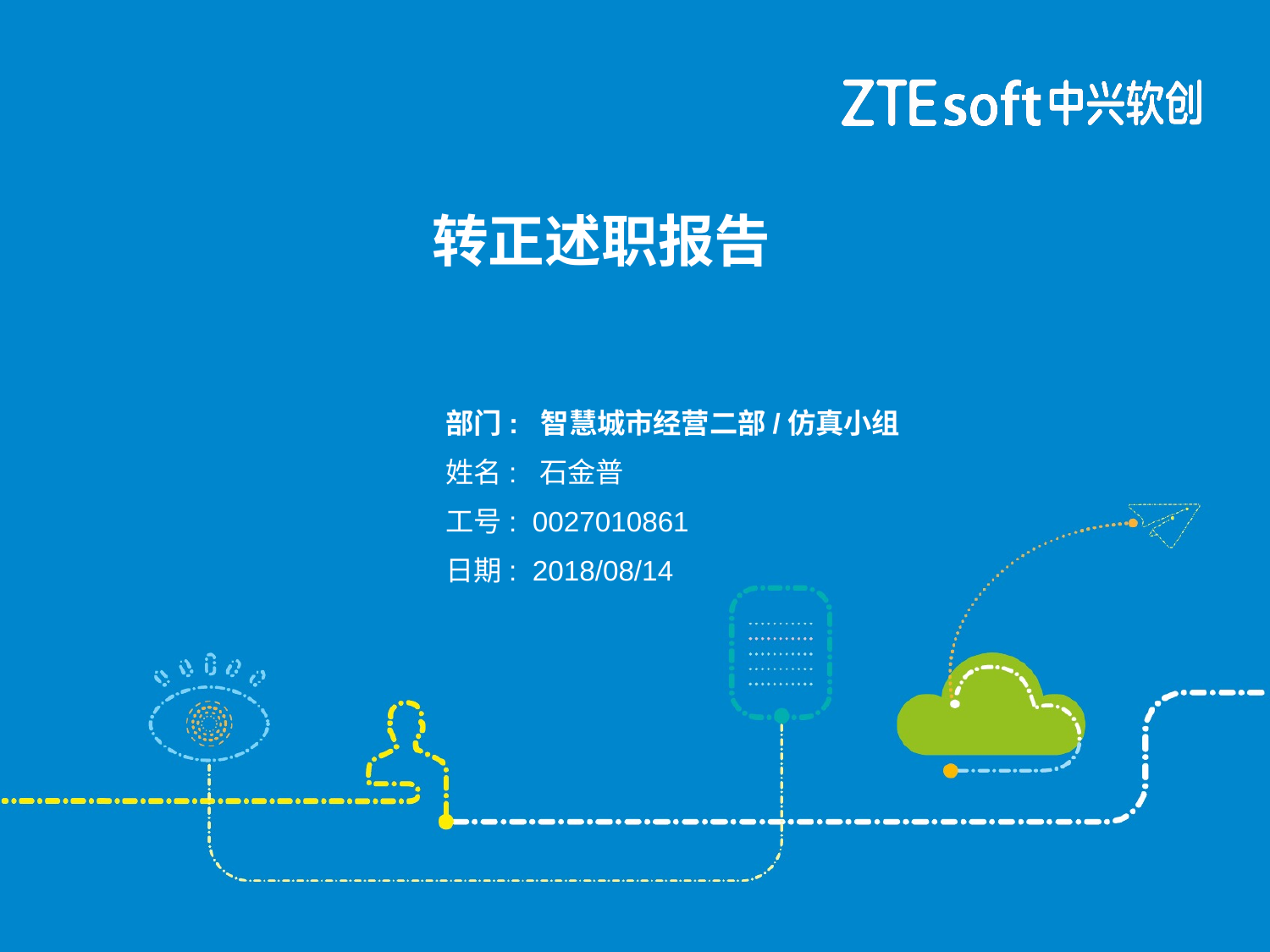

转正述职报告
部门:  智慧城市经营二部/仿真小组
姓名:  石金普
工号:  0027010861
日期:  2018/08/14